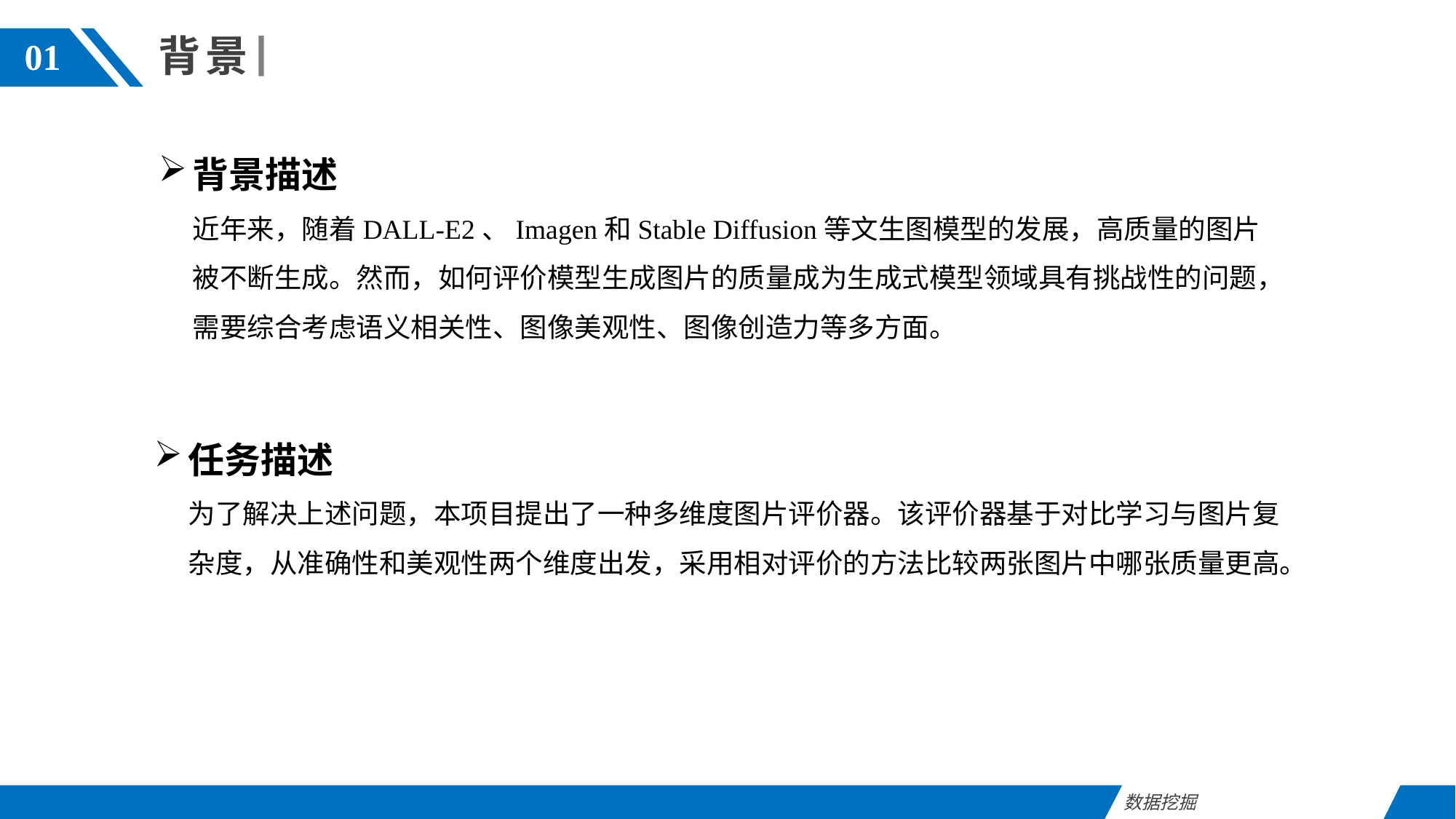

背景

01

背景描述
近年来，随着DALL-E2、Imagen和Stable Diffusion等文生图模型的发展，高质量的图片被不断生成。然而，如何评价模型生成图片的质量成为生成式模型领域具有挑战性的问题，需要综合考虑语义相关性、图像美观性、图像创造力等多方面。
任务描述
为了解决上述问题，本项目提出了一种多维度图片评价器。该评价器基于对比学习与图片复杂度，从准确性和美观性两个维度出发，采用相对评价的方法比较两张图片中哪张质量更高。

数据挖掘